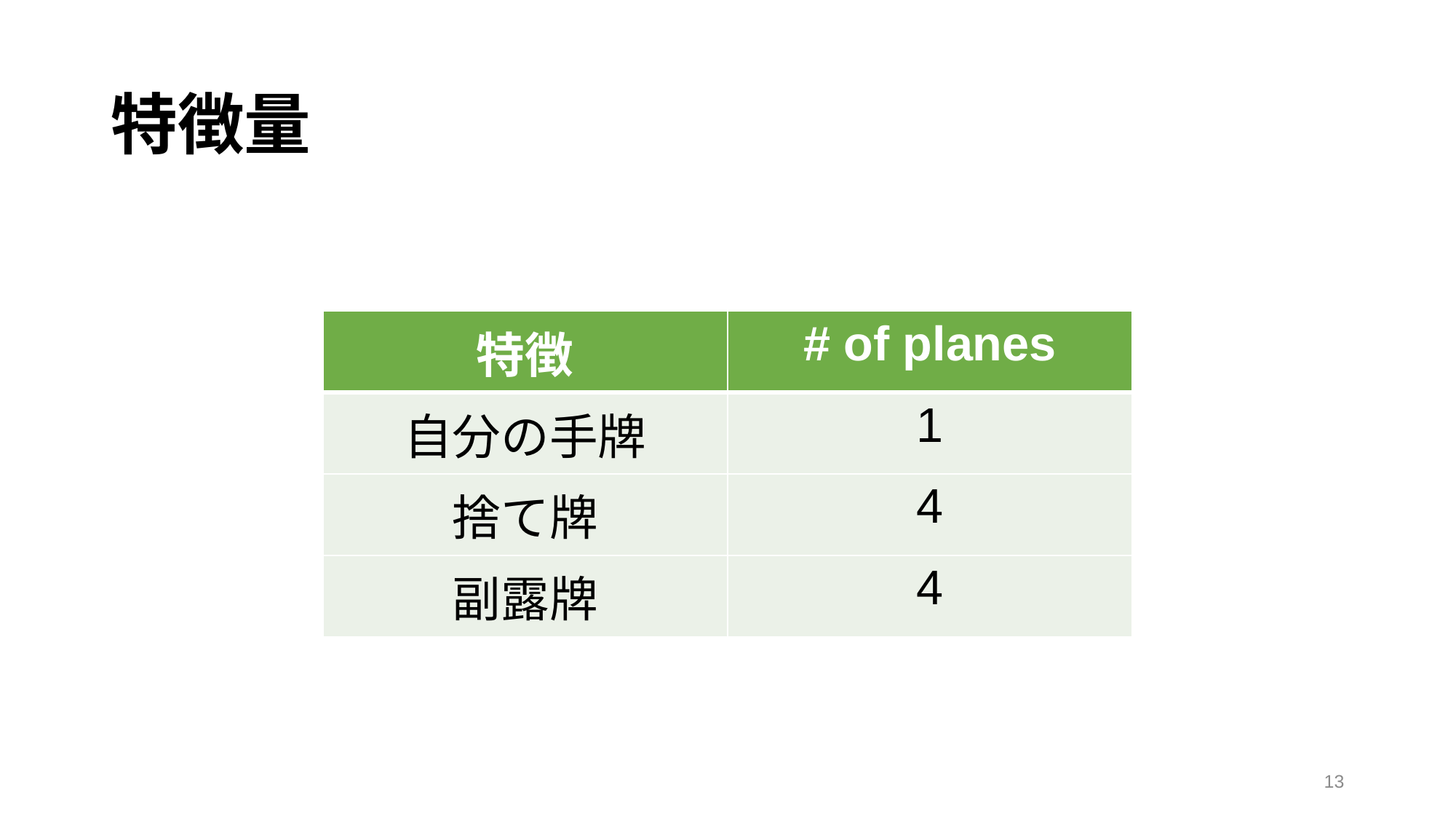

特徴量
| 特徴 | # of planes |
| --- | --- |
| 自分の手牌 | 1 |
| 捨て牌 | 4 |
| 副露牌 | 4 |
13